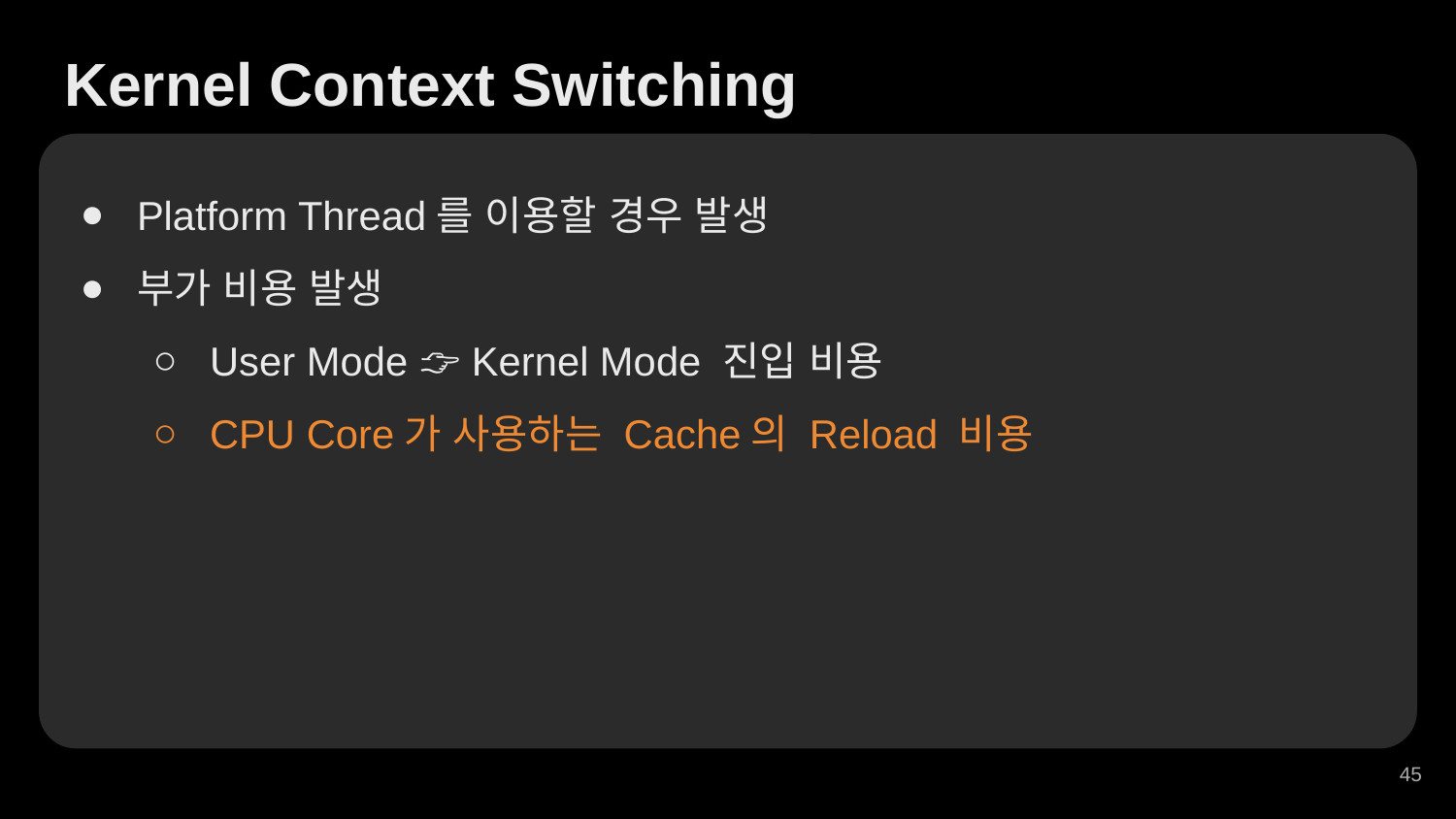

Kernel Context Switching

Platform Thread를 이용할 경우 발생
부가 비용 발생
User Mode 👉 Kernel Mode 진입 비용
CPU Core가 사용하는 Cache의 Reload 비용
45